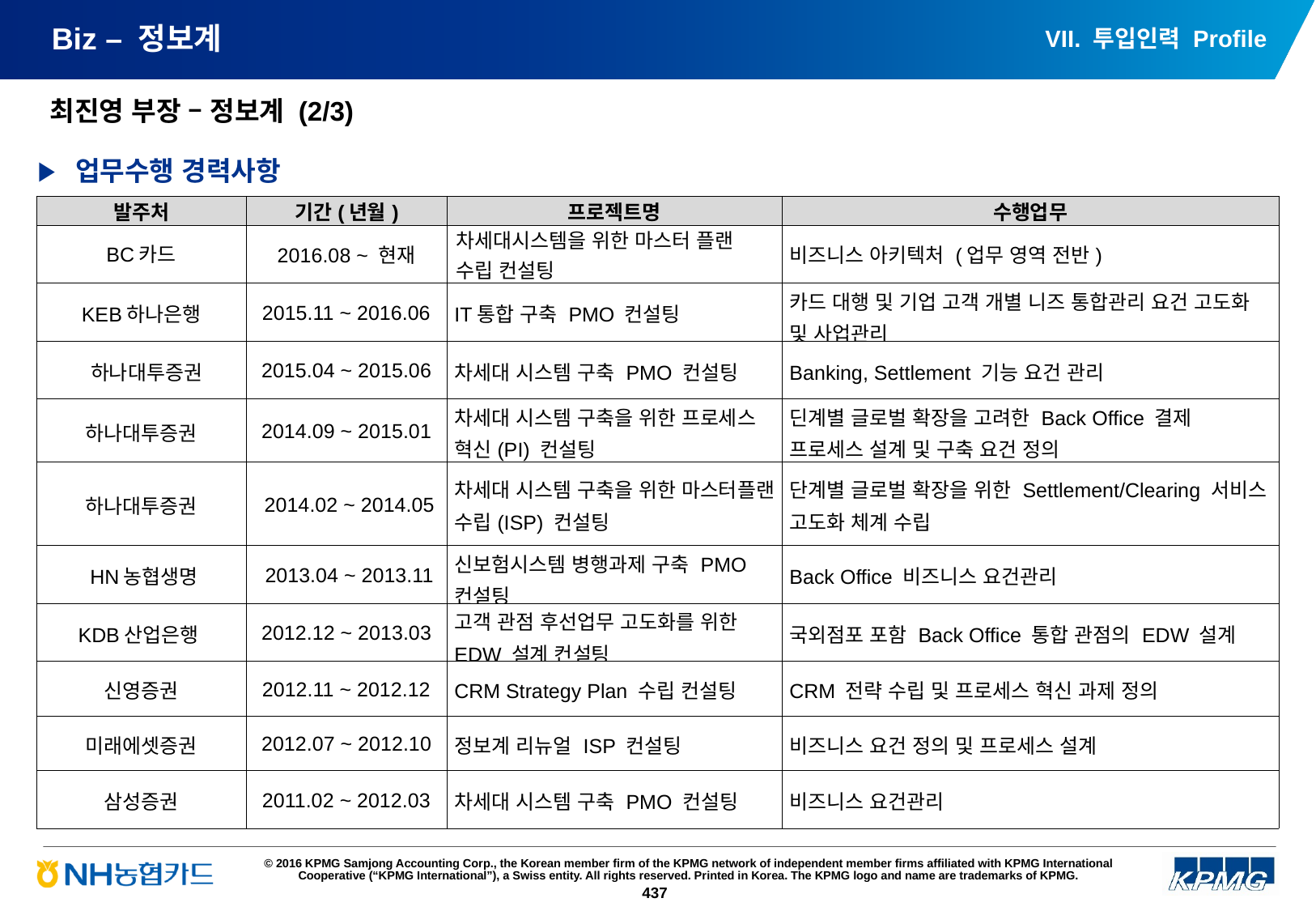

VII. 투입인력 Profile
# Biz – 정보계
최진영 부장 – 정보계 (2/3)
업무수행 경력사항
| 발주처 | 기간(년월) | 프로젝트명 | 수행업무 |
| --- | --- | --- | --- |
| BC카드 | 2016.08 ~ 현재 | 차세대시스템을 위한 마스터 플랜 수립 컨설팅 | 비즈니스 아키텍처 (업무 영역 전반) |
| KEB하나은행 | 2015.11 ~ 2016.06 | IT통합 구축 PMO 컨설팅 | 카드 대행 및 기업 고객 개별 니즈 통합관리 요건 고도화 및 사업관리 |
| 하나대투증권 | 2015.04 ~ 2015.06 | 차세대 시스템 구축 PMO 컨설팅 | Banking, Settlement 기능 요건 관리 |
| 하나대투증권 | 2014.09 ~ 2015.01 | 차세대 시스템 구축을 위한 프로세스 혁신(PI) 컨설팅 | 딘계별 글로벌 확장을 고려한 Back Office 결제 프로세스 설계 및 구축 요건 정의 |
| 하나대투증권 | 2014.02 ~ 2014.05 | 차세대 시스템 구축을 위한 마스터플랜 수립(ISP) 컨설팅 | 단계별 글로벌 확장을 위한 Settlement/Clearing 서비스 고도화 체계 수립 |
| HN농협생명 | 2013.04 ~ 2013.11 | 신보험시스템 병행과제 구축 PMO 컨설팅 | Back Office 비즈니스 요건관리 |
| KDB산업은행 | 2012.12 ~ 2013.03 | 고객 관점 후선업무 고도화를 위한 EDW 설계 컨설팅 | 국외점포 포함 Back Office 통합 관점의 EDW 설계 |
| 신영증권 | 2012.11 ~ 2012.12 | CRM Strategy Plan 수립 컨설팅 | CRM 전략 수립 및 프로세스 혁신 과제 정의 |
| 미래에셋증권 | 2012.07 ~ 2012.10 | 정보계 리뉴얼 ISP 컨설팅 | 비즈니스 요건 정의 및 프로세스 설계 |
| 삼성증권 | 2011.02 ~ 2012.03 | 차세대 시스템 구축 PMO 컨설팅 | 비즈니스 요건관리 |